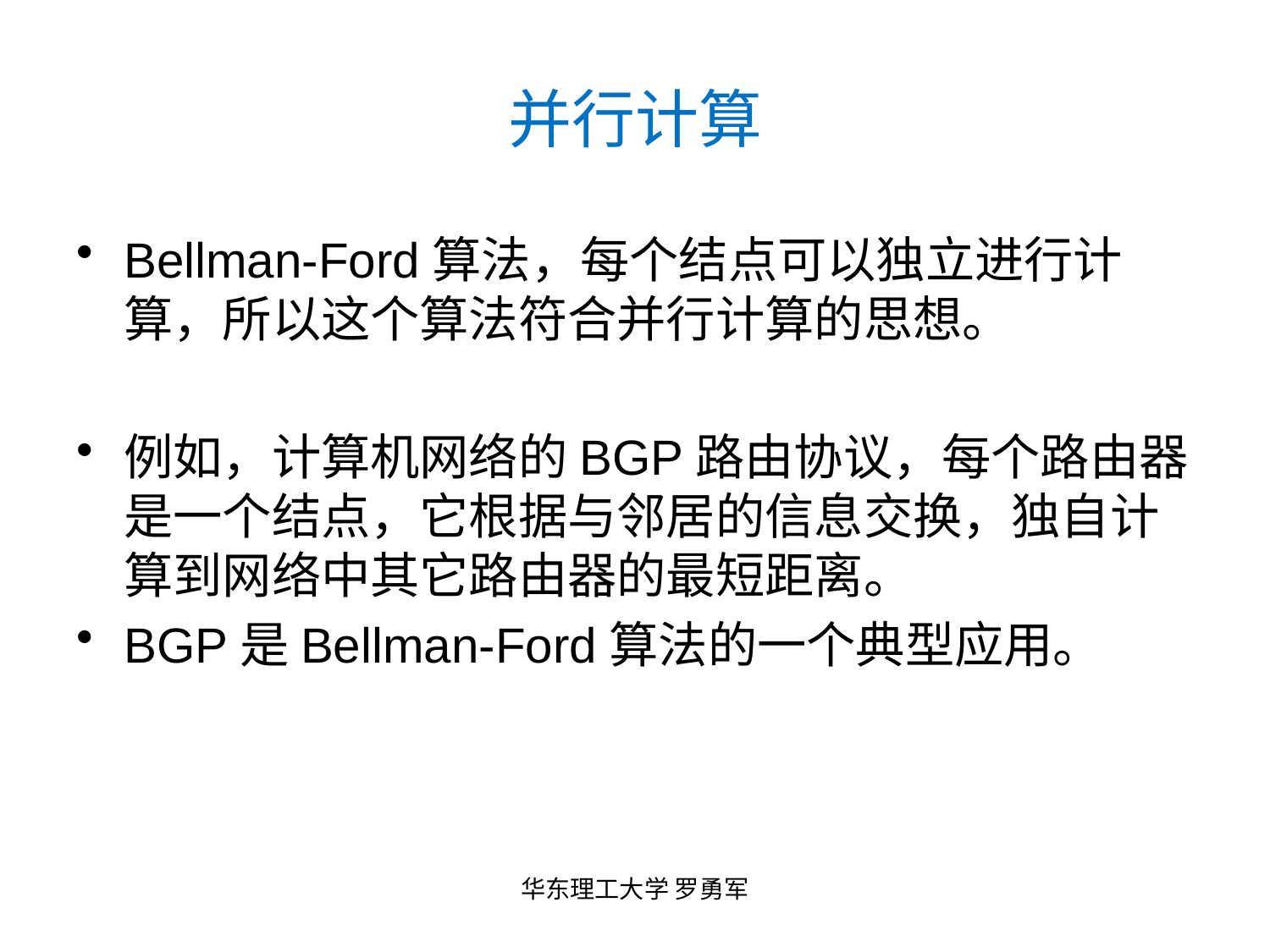

# 并行计算
Bellman-Ford算法，每个结点可以独立进行计算，所以这个算法符合并行计算的思想。

例如，计算机网络的BGP路由协议，每个路由器是一个结点，它根据与邻居的信息交换，独自计算到网络中其它路由器的最短距离。
BGP是Bellman-Ford算法的一个典型应用。

华东理工大学 罗勇军